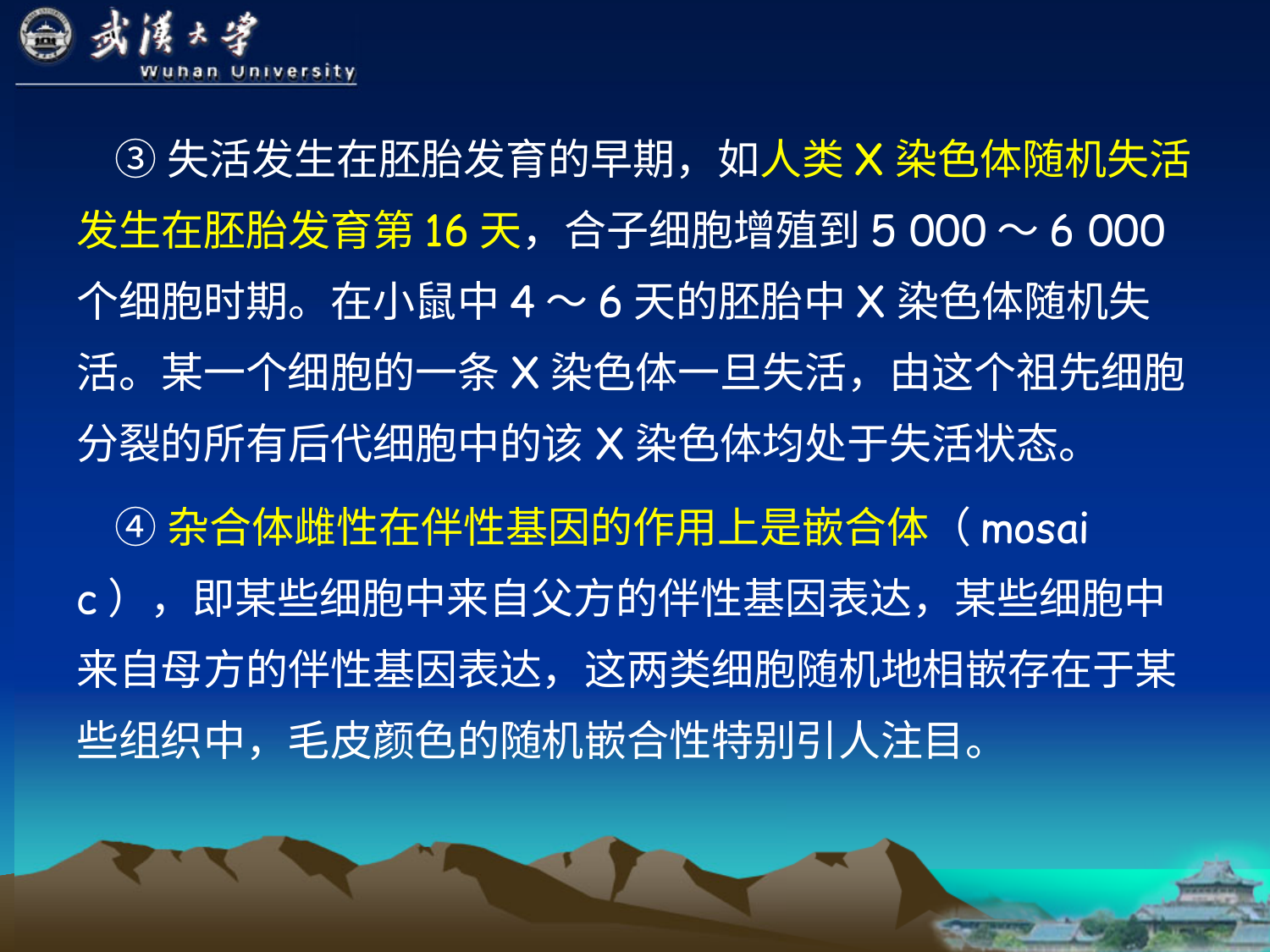

③失活发生在胚胎发育的早期，如人类X染色体随机失活发生在胚胎发育第16天，合子细胞增殖到5 000～6 000个细胞时期。在小鼠中4～6天的胚胎中X染色体随机失活。某一个细胞的一条X染色体一旦失活，由这个祖先细胞分裂的所有后代细胞中的该X染色体均处于失活状态。
    ④杂合体雌性在伴性基因的作用上是嵌合体（mosaic），即某些细胞中来自父方的伴性基因表达，某些细胞中来自母方的伴性基因表达，这两类细胞随机地相嵌存在于某些组织中，毛皮颜色的随机嵌合性特别引人注目。